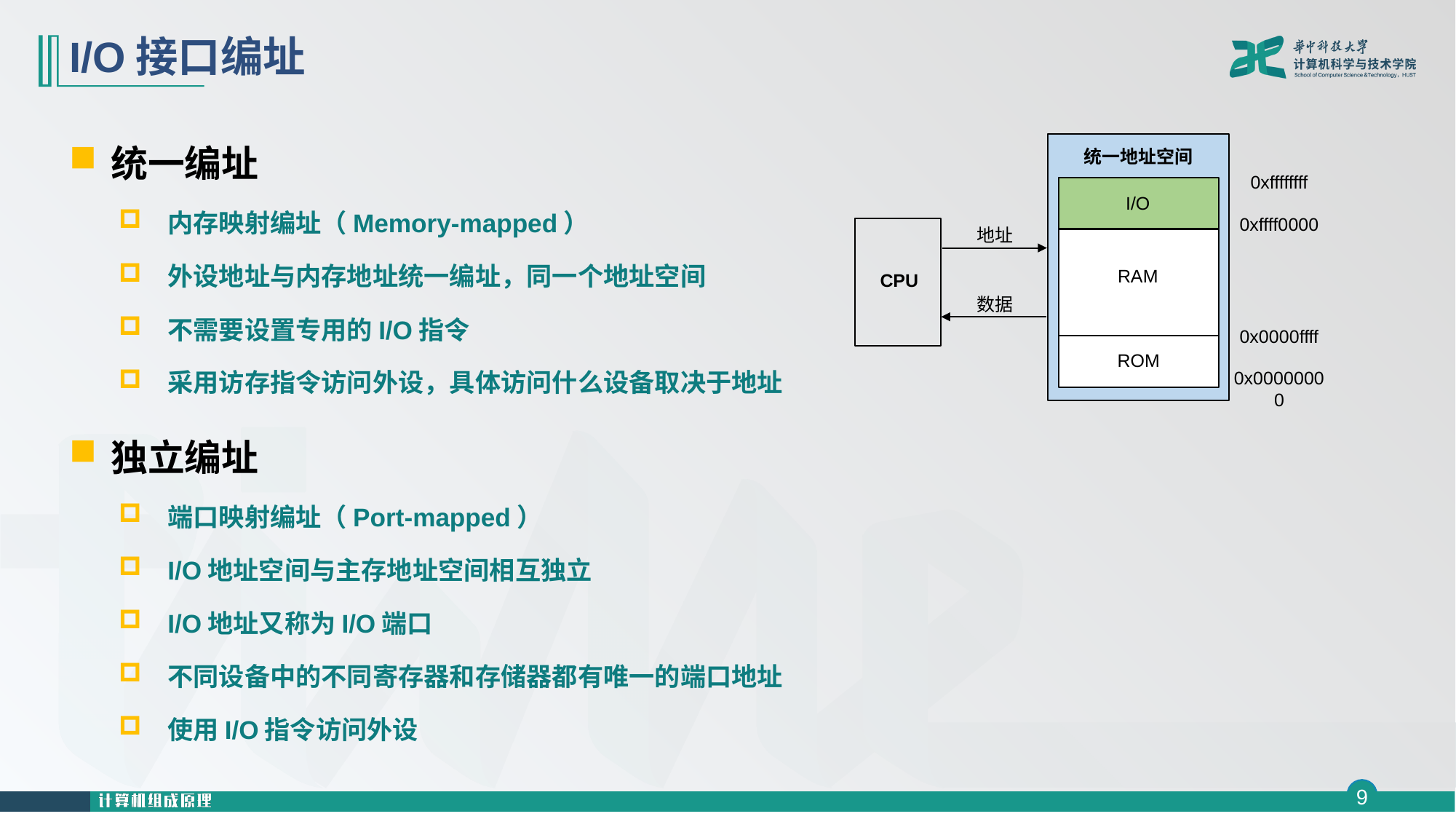

# I/O接口编址
统一编址
内存映射编址（Memory-mapped）
外设地址与内存地址统一编址，同一个地址空间
不需要设置专用的I/O指令
采用访存指令访问外设，具体访问什么设备取决于地址
独立编址
端口映射编址（Port-mapped）
I/O地址空间与主存地址空间相互独立
I/O地址又称为I/O端口
不同设备中的不同寄存器和存储器都有唯一的端口地址
使用I/O指令访问外设

统一地址空间
0xffffffff

I/O
0xffff0000

CPU
地址

RAM
数据
0x0000ffff

ROM
0x00000000